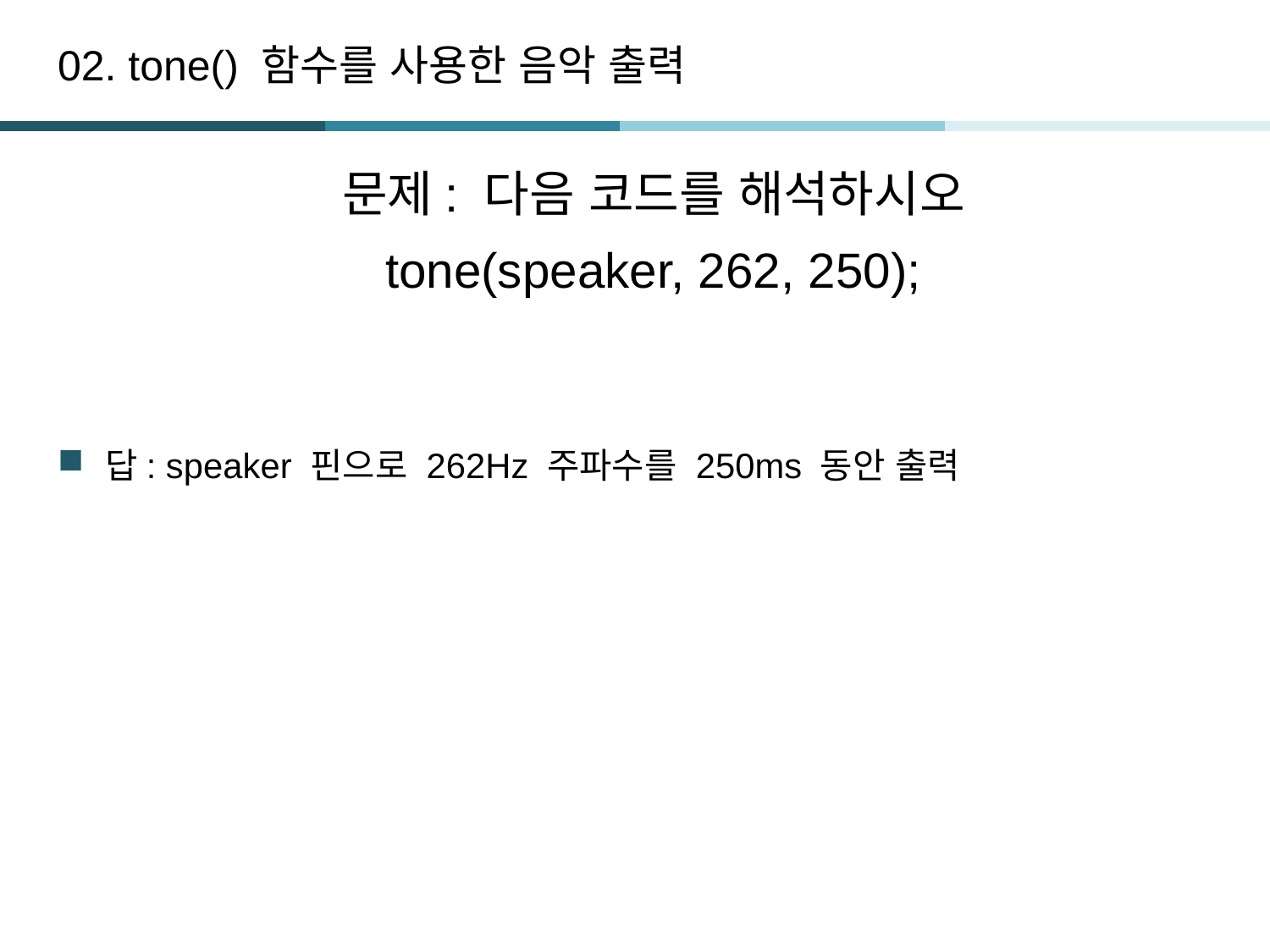

# 02. tone() 함수를 사용한 음악 출력
문제: 다음 코드를 해석하시오
tone(speaker, 262, 250);

답: speaker 핀으로 262Hz 주파수를 250ms 동안 출력